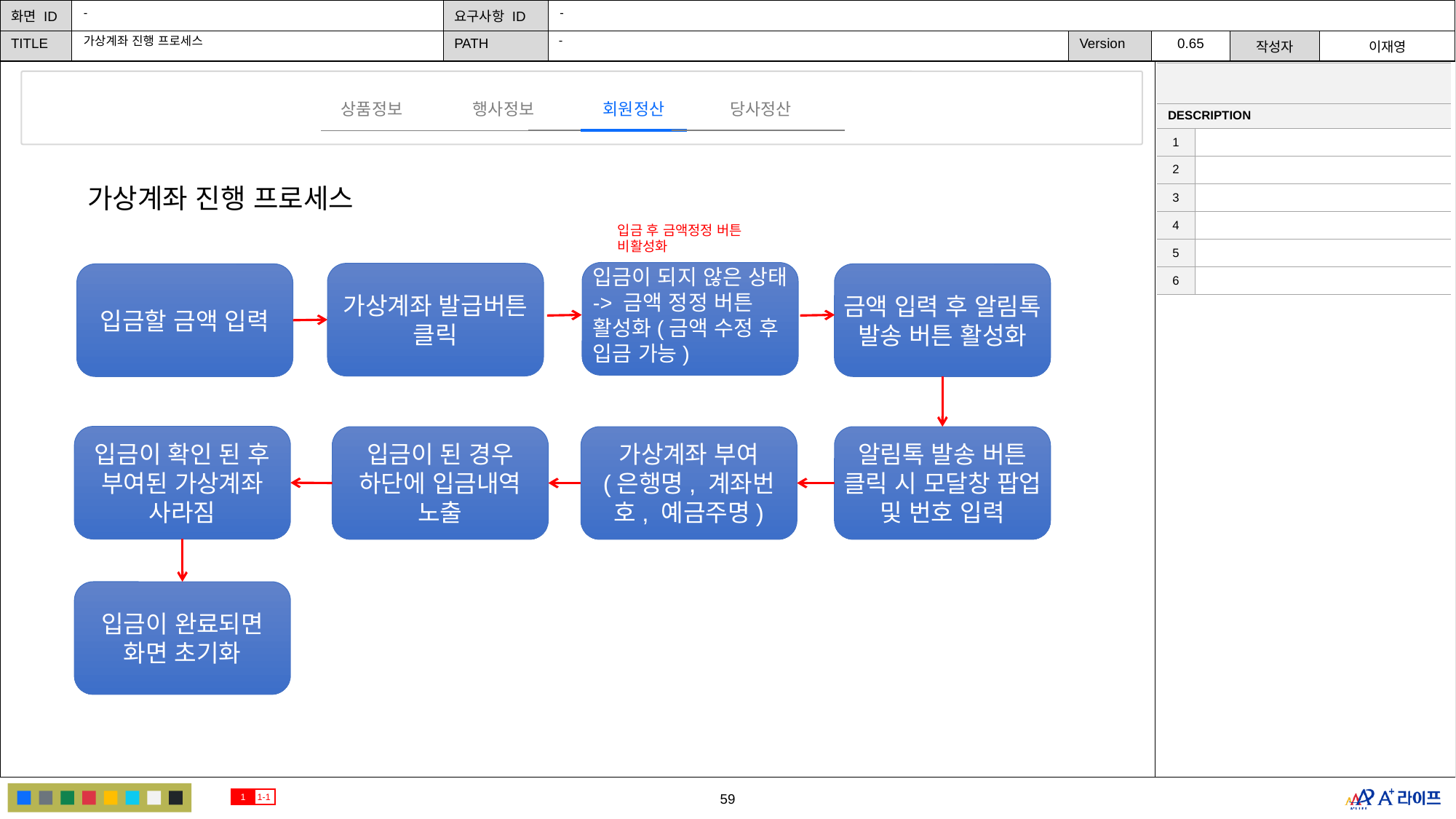

-
-
-
가상계좌 진행 프로세스
|  |  |
| --- | --- |
| DESCRIPTION |  |
| 1 |  |
| 2 |  |
| 3 |  |
| 4 |  |
| 5 |  |
| 6 |  |

행사정보
회원정산
당사정산
상품정보
가상계좌 진행 프로세스
입금 후 금액정정 버튼
비활성화
입금이 되지 않은 상태-> 금액 정정 버튼 활성화(금액 수정 후 입금 가능)

가상계좌 발급버튼 클릭
입금할 금액 입력
금액 입력 후 알림톡 발송 버튼 활성화
입금이 확인 된 후 부여된 가상계좌
사라짐
입금이 된 경우 하단에 입금내역 노출
가상계좌 부여
(은행명, 계좌번호, 예금주명)
알림톡 발송 버튼 클릭 시 모달창 팝업 및 번호 입력
입금이 완료되면 화면 초기화
1
1-1